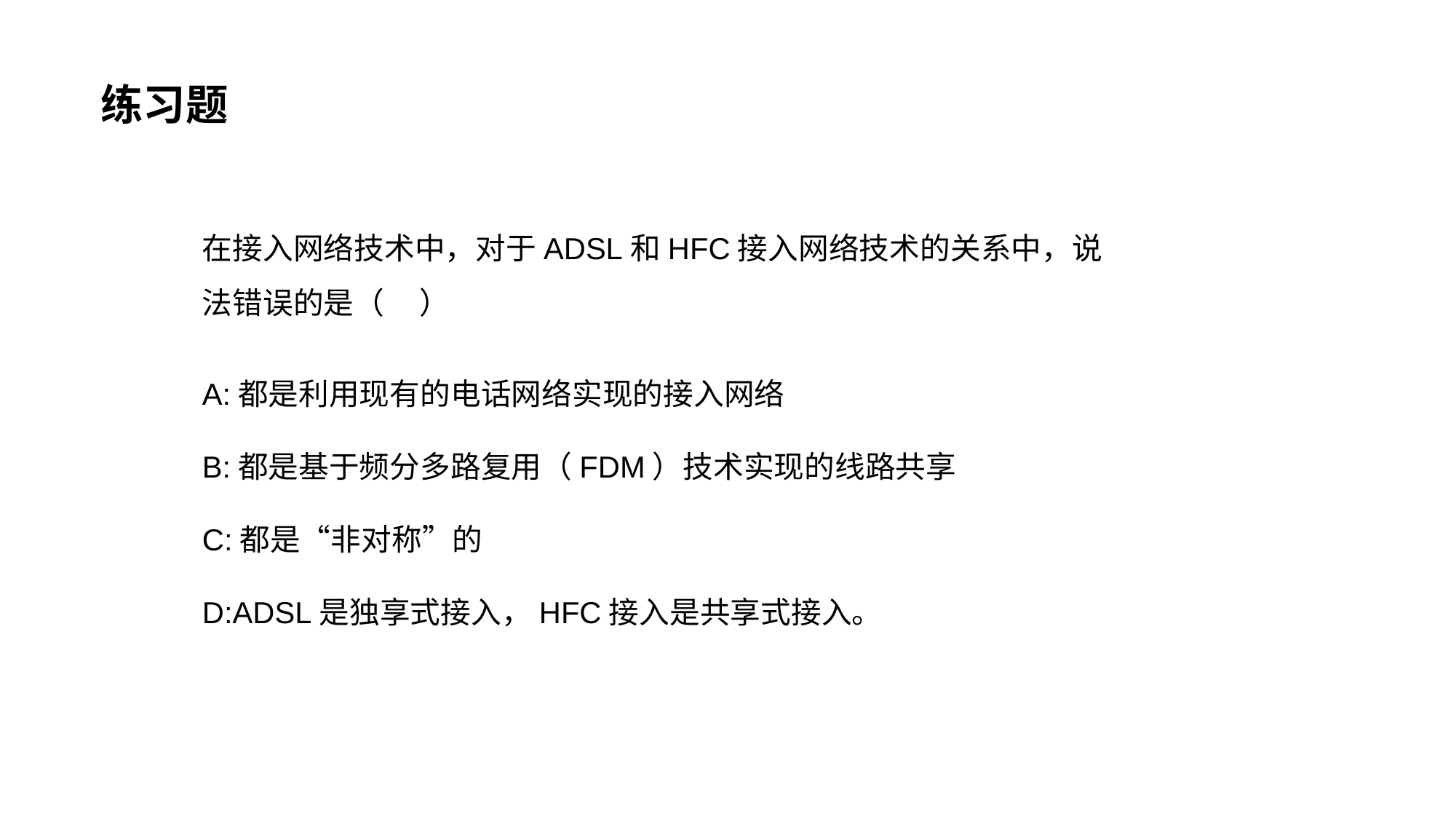

练习题
在接入网络技术中，对于ADSL和HFC接入网络技术的关系中，说法错误的是（A）

A:都是利用现有的电话网络实现的接入网络

B:都是基于频分多路复用（FDM）技术实现的线路共享

C:都是“非对称”的

D:ADSL是独享式接入，HFC接入是共享式接入。